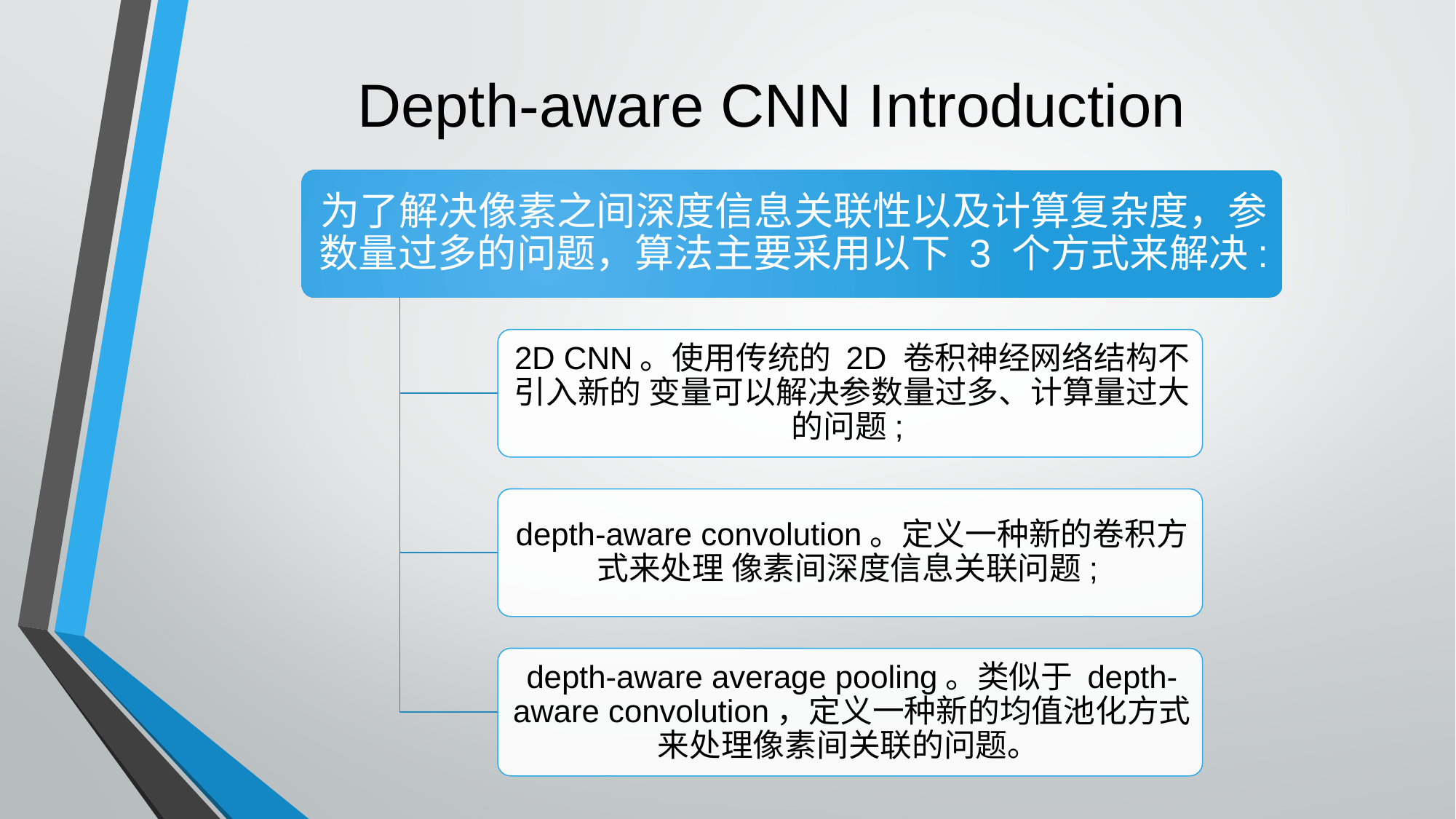

# Depth-aware CNN Introduction
为了解决像素之间深度信息关联性以及计算复杂度，参数量过多的问题，算法主要采用以下 3 个方式来解决:
2D CNN。使用传统的 2D 卷积神经网络结构不引入新的 变量可以解决参数量过多、计算量过大的问题;
depth-aware convolution。定义一种新的卷积方式来处理 像素间深度信息关联问题;
depth-aware average pooling。类似于 depth-aware convolution，定义一种新的均值池化方式来处理像素间关联的问题。